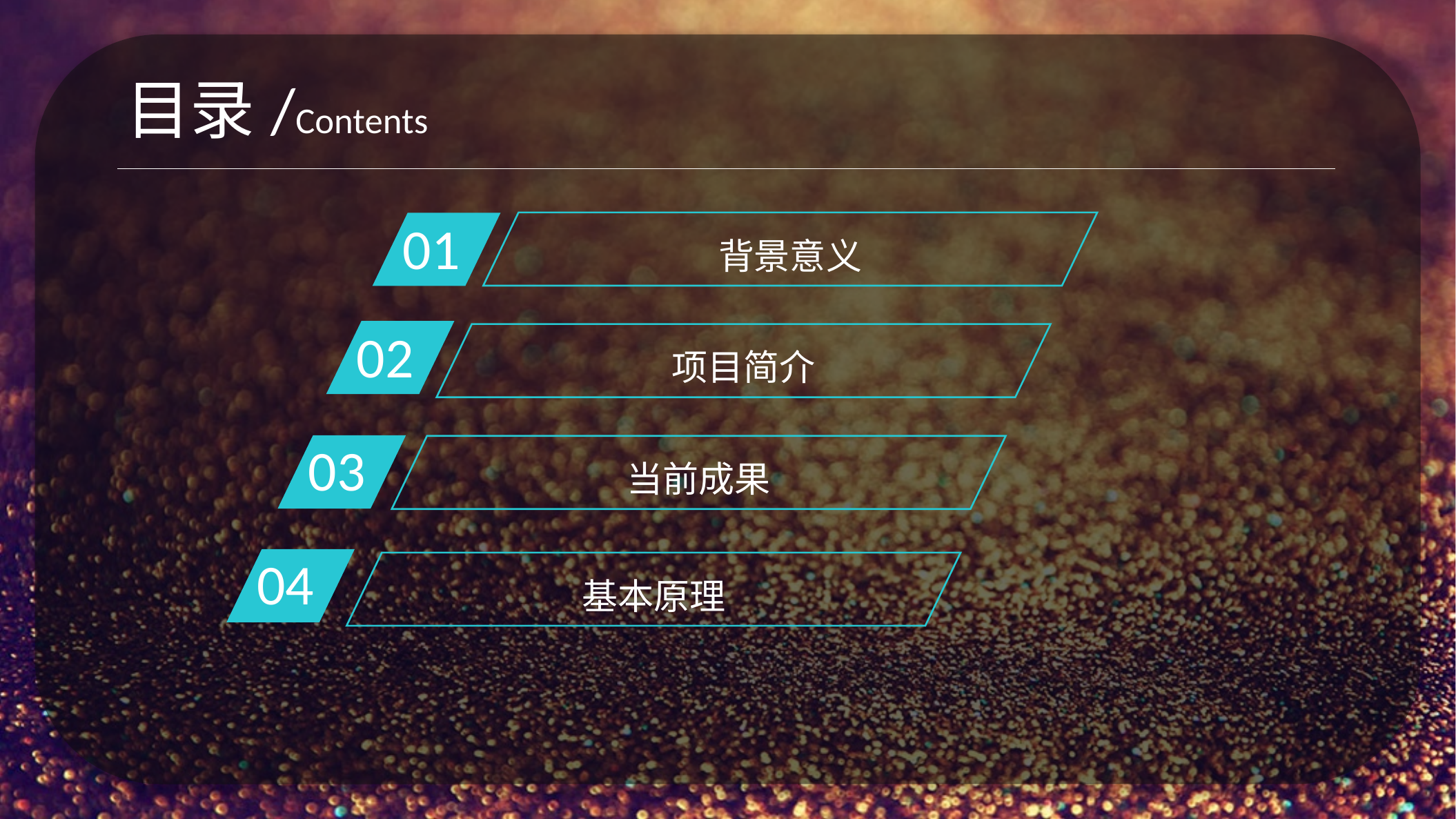

目录/Contents
背景意义

01

02

项目简介

03

当前成果

04

基本原理